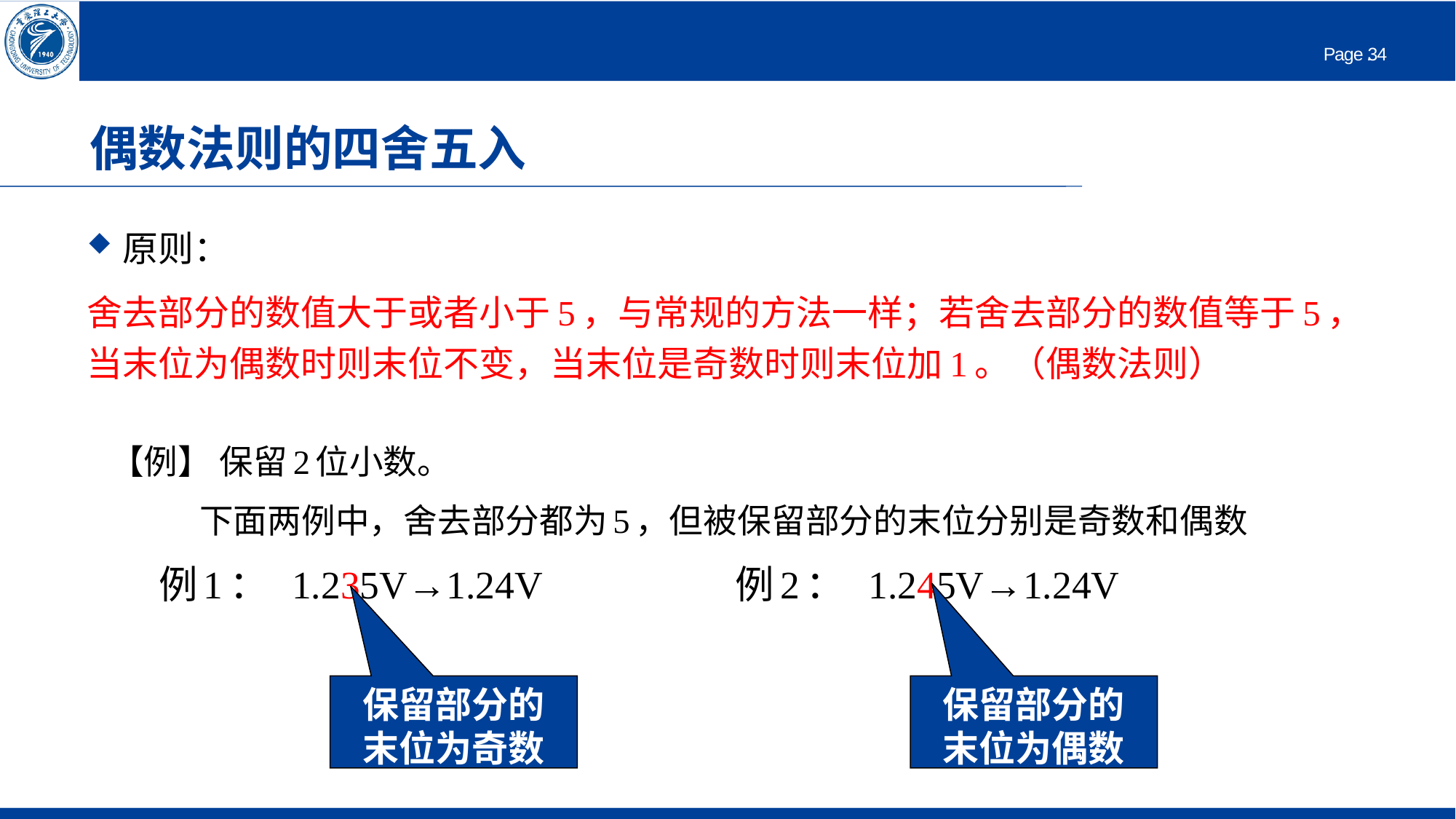

# 偶数法则的四舍五入

 原则：
舍去部分的数值大于或者小于5，与常规的方法一样；若舍去部分的数值等于5，当末位为偶数时则末位不变，当末位是奇数时则末位加1。（偶数法则）
【例】 保留2位小数。
           下面两例中，舍去部分都为5，但被保留部分的末位分别是奇数和偶数
          例1：  1.235V→1.24V                   例2：  1.245V→1.24V

保留部分的
末位为偶数
保留部分的
末位为奇数